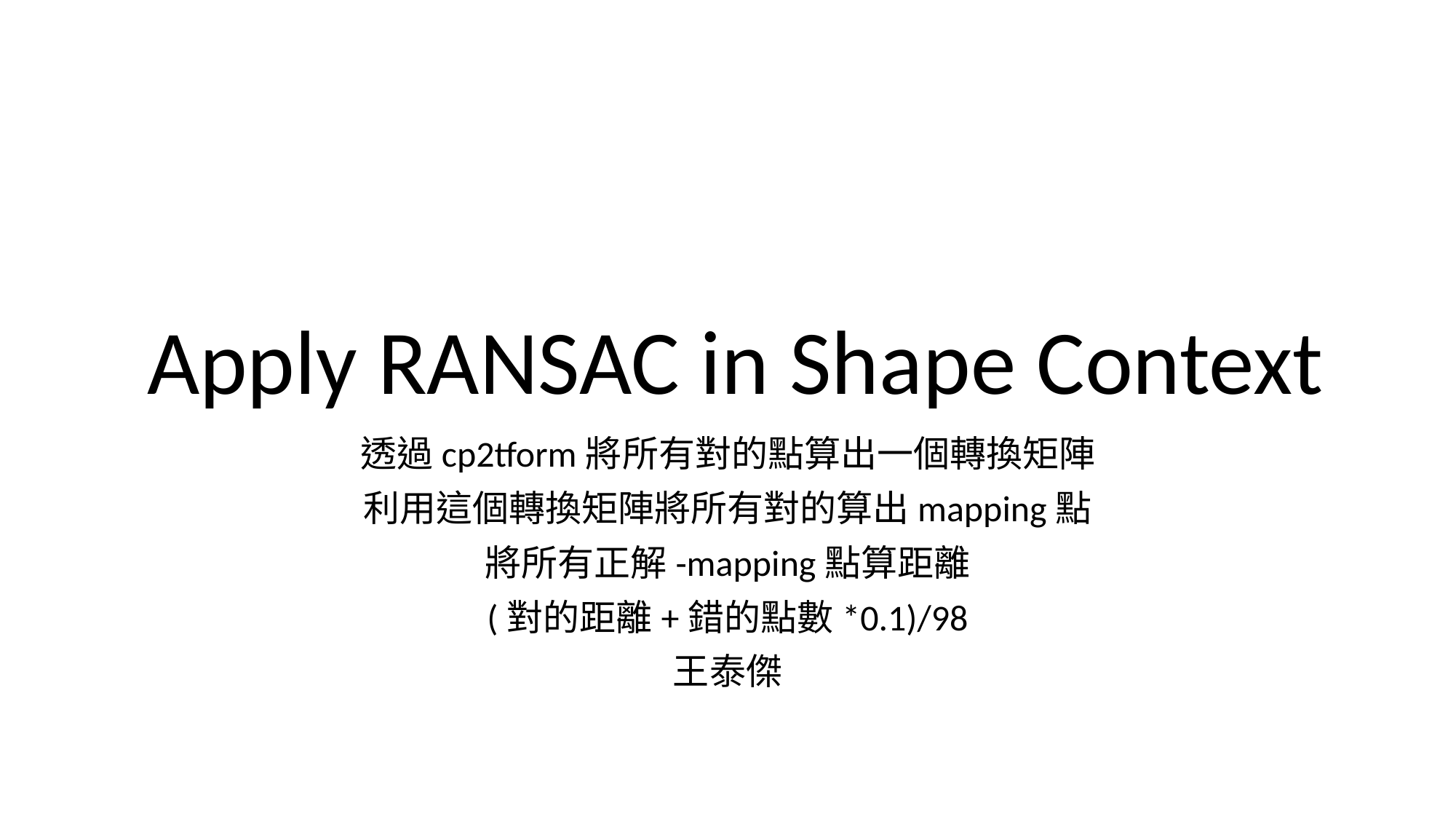

# Apply RANSAC in Shape Context
透過cp2tform將所有對的點算出一個轉換矩陣
利用這個轉換矩陣將所有對的算出mapping點
將所有正解-mapping點算距離
(對的距離+錯的點數*0.1)/98
王泰傑